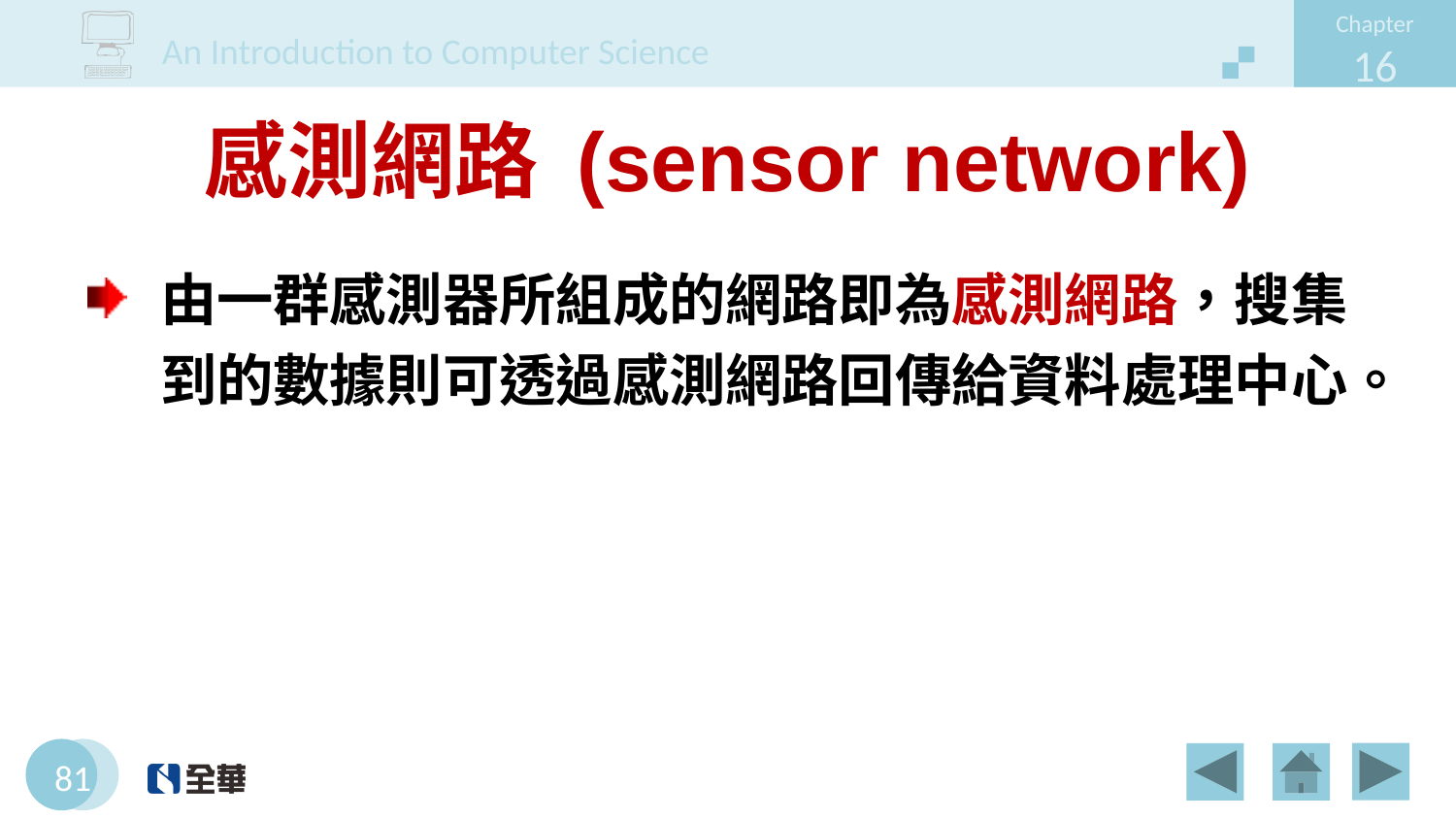

# 感測網路 (sensor network)
由一群感測器所組成的網路即為感測網路，搜集到的數據則可透過感測網路回傳給資料處理中心。